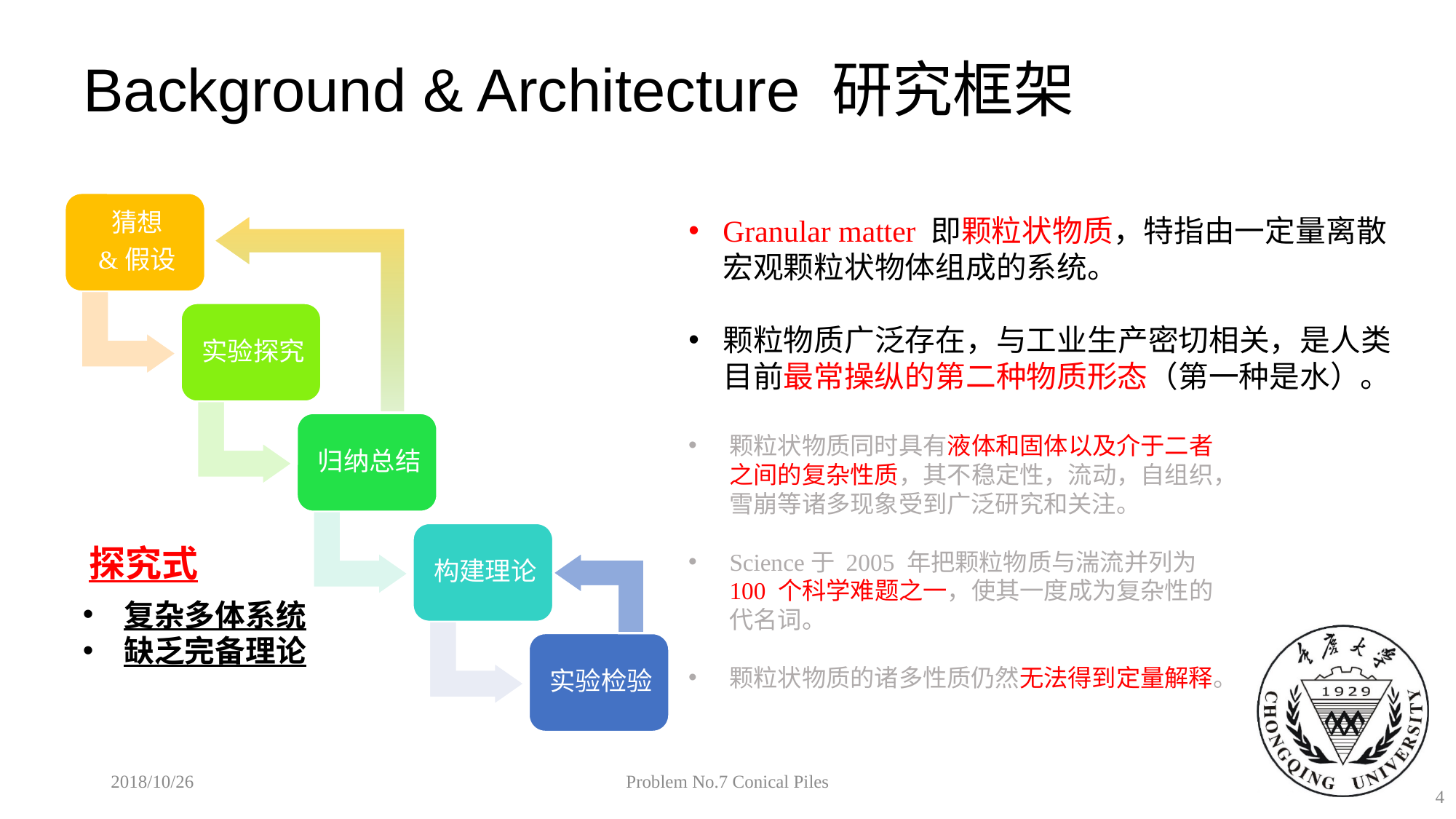

# Background & Architecture 研究框架
猜想
&假设
实验探究
归纳总结
构建理论
实验检验

Granular matter 即颗粒状物质，特指由一定量离散宏观颗粒状物体组成的系统。

颗粒物质广泛存在，与工业生产密切相关，是人类目前最常操纵的第二种物质形态（第一种是水）。

颗粒状物质同时具有液体和固体以及介于二者之间的复杂性质，其不稳定性，流动，自组织，雪崩等诸多现象受到广泛研究和关注。

Science于 2005 年把颗粒物质与湍流并列为 100 个科学难题之一，使其一度成为复杂性的代名词。

颗粒状物质的诸多性质仍然无法得到定量解释。
探究式
复杂多体系统
缺乏完备理论
2018/10/26
Problem No.7 Conical Piles
4